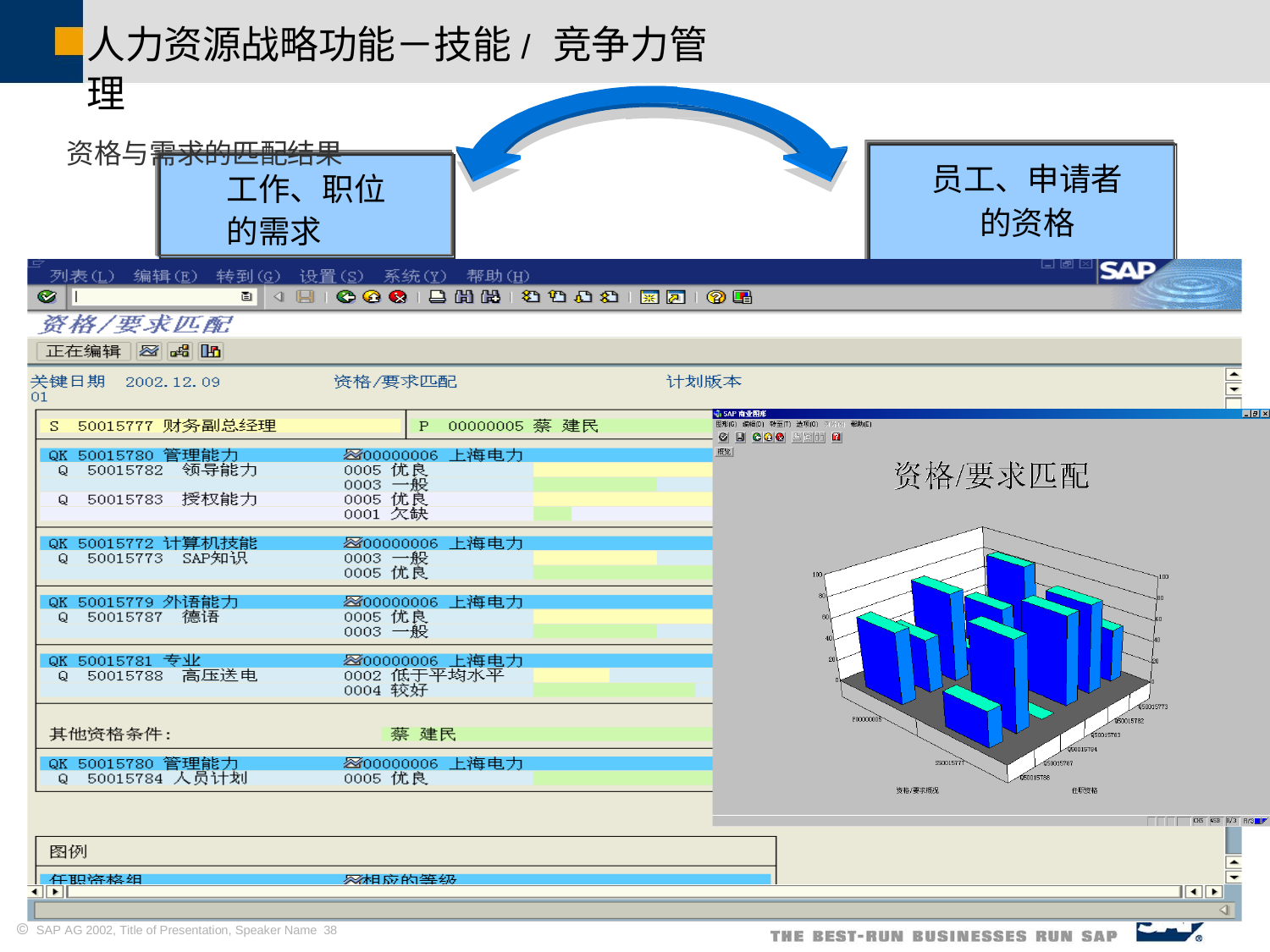

人力资源战略功能－技能/竞争力管理
资格与需求的匹配结果

员工、申请者
的资格

Job

工作、职位
的需求

©  SAP AG 2002, Title of Presentation, Speaker Name  38